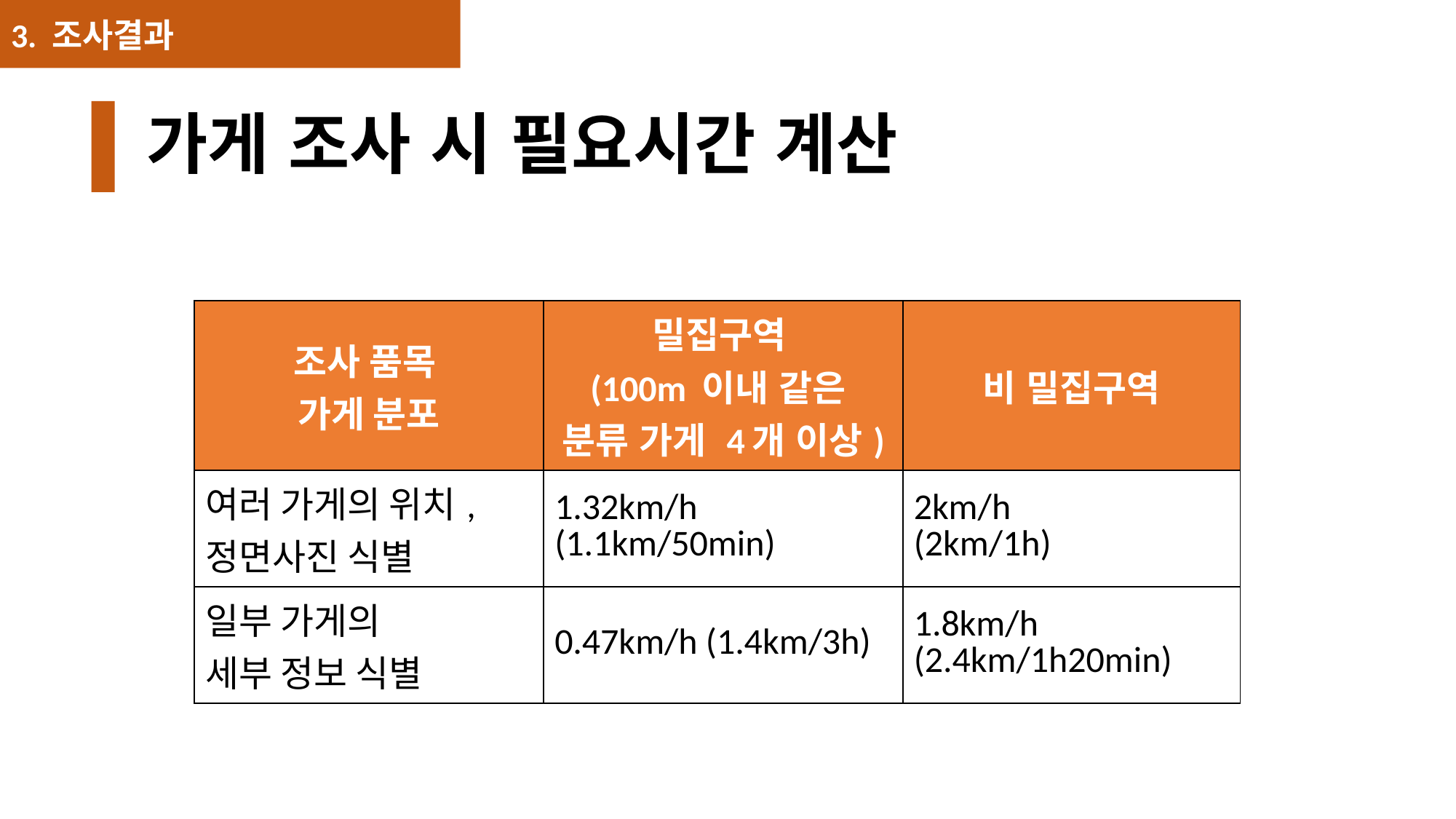

3. 조사결과
# 가게 조사 시 필요시간 계산

| 조사 품목  가게 분포 | 밀집구역  (100m 이내 같은 분류 가게 4개 이상) | 비 밀집구역 |
| --- | --- | --- |
| 여러 가게의 위치,  정면사진 식별 | 1.32km/h  (1.1km/50min) | 2km/h (2km/1h) |
| 일부 가게의 세부 정보 식별 | 0.47km/h (1.4km/3h) | 1.8km/h (2.4km/1h20min) |